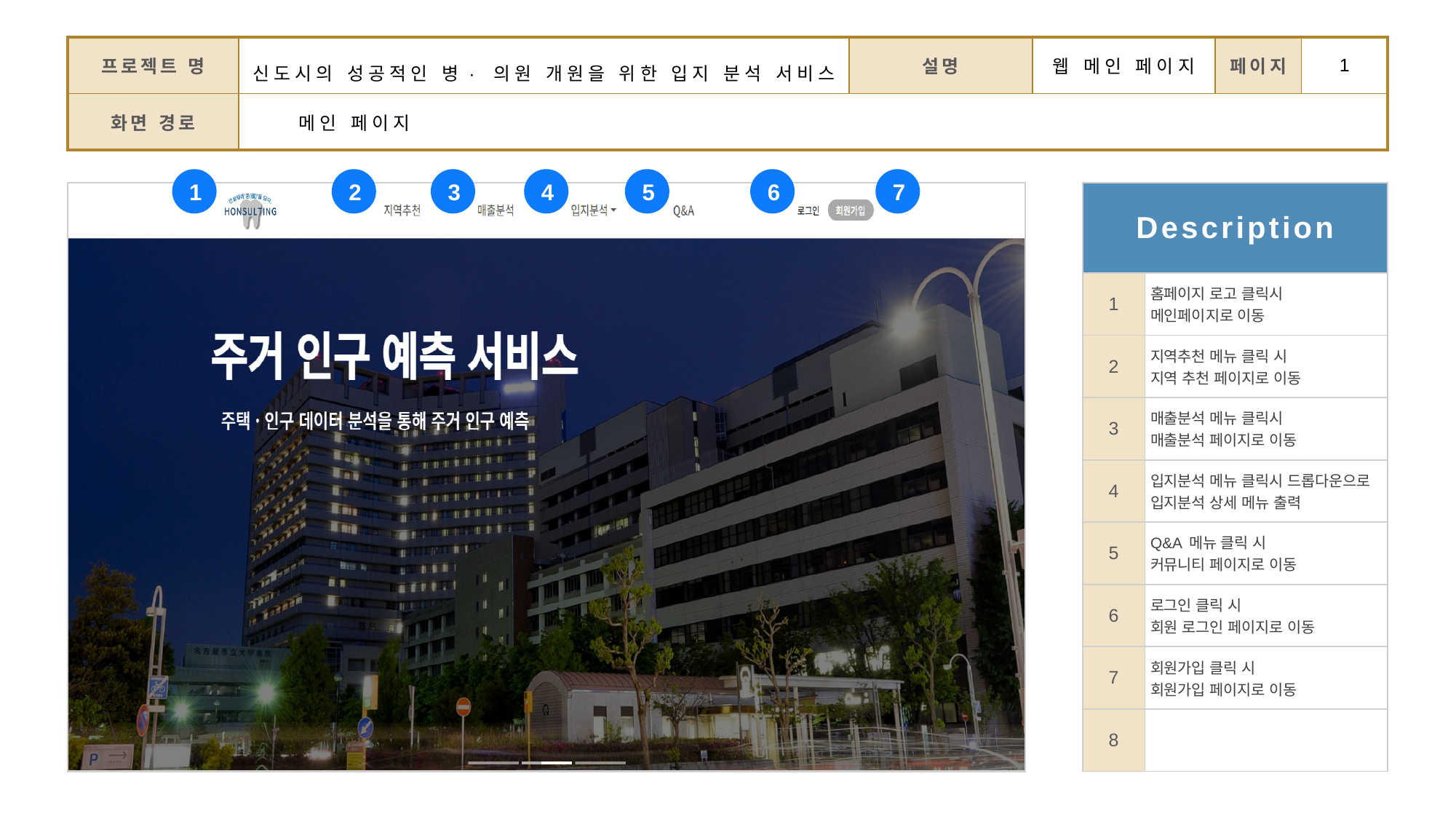

| 프로젝트 명 | 신도시의 성공적인 병·의원 개원을 위한 입지 분석 서비스 | 설명 | 웹 메인 페이지 | 페이지 | 1 |
| --- | --- | --- | --- | --- | --- |
| 화면 경로 | 메인 페이지 |  |  |  |  |
1
2
3
4
5
6
7

| Description |  |
| --- | --- |
| 1 | 홈페이지 로고 클릭시 메인페이지로 이동 |
| 2 | 지역추천 메뉴 클릭 시 지역 추천 페이지로 이동 |
| 3 | 매출분석 메뉴 클릭시 매출분석 페이지로 이동 |
| 4 | 입지분석 메뉴 클릭시 드롭다운으로 입지분석 상세 메뉴 출력 |
| 5 | Q&A 메뉴 클릭 시 커뮤니티 페이지로 이동 |
| 6 | 로그인 클릭 시 회원 로그인 페이지로 이동 |
| 7 | 회원가입 클릭 시 회원가입 페이지로 이동 |
| 8 |  |